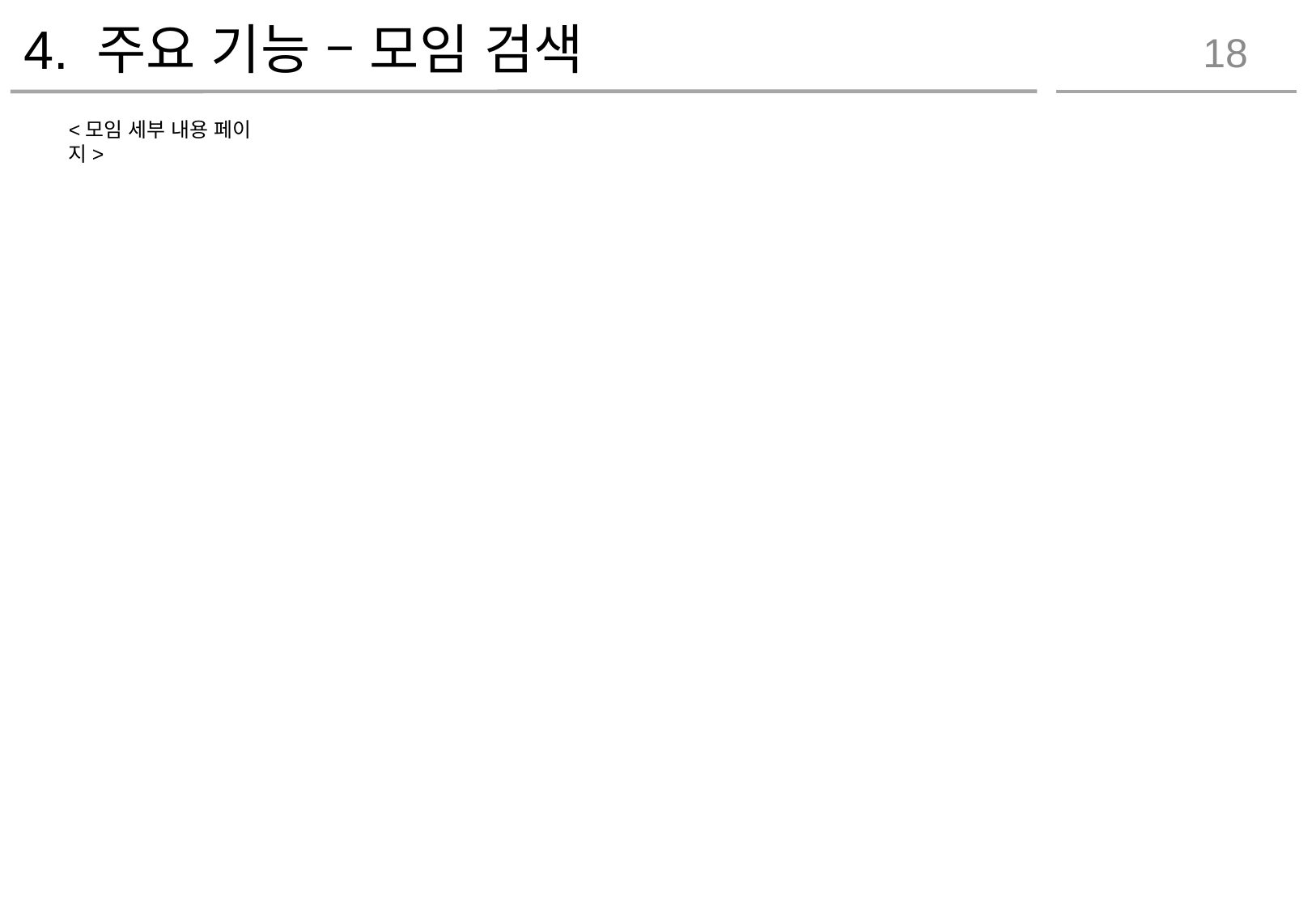

4. 주요 기능 – 모임 검색
18
<모임 세부 내용 페이지>